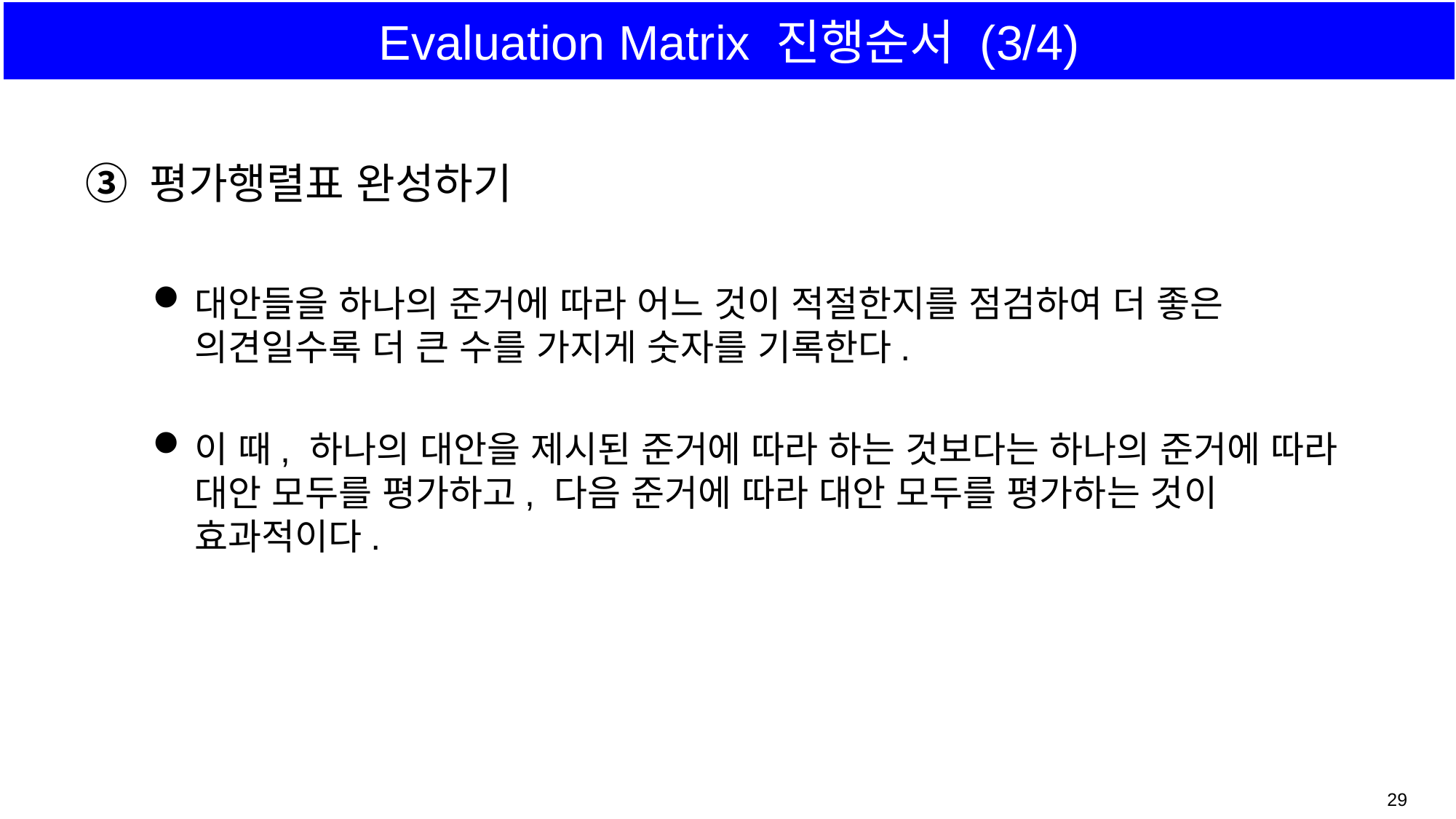

# Evaluation Matrix 진행순서 (3/4)
③ 평가행렬표 완성하기

대안들을 하나의 준거에 따라 어느 것이 적절한지를 점검하여 더 좋은 의견일수록 더 큰 수를 가지게 숫자를 기록한다.

이 때, 하나의 대안을 제시된 준거에 따라 하는 것보다는 하나의 준거에 따라 대안 모두를 평가하고, 다음 준거에 따라 대안 모두를 평가하는 것이 효과적이다.